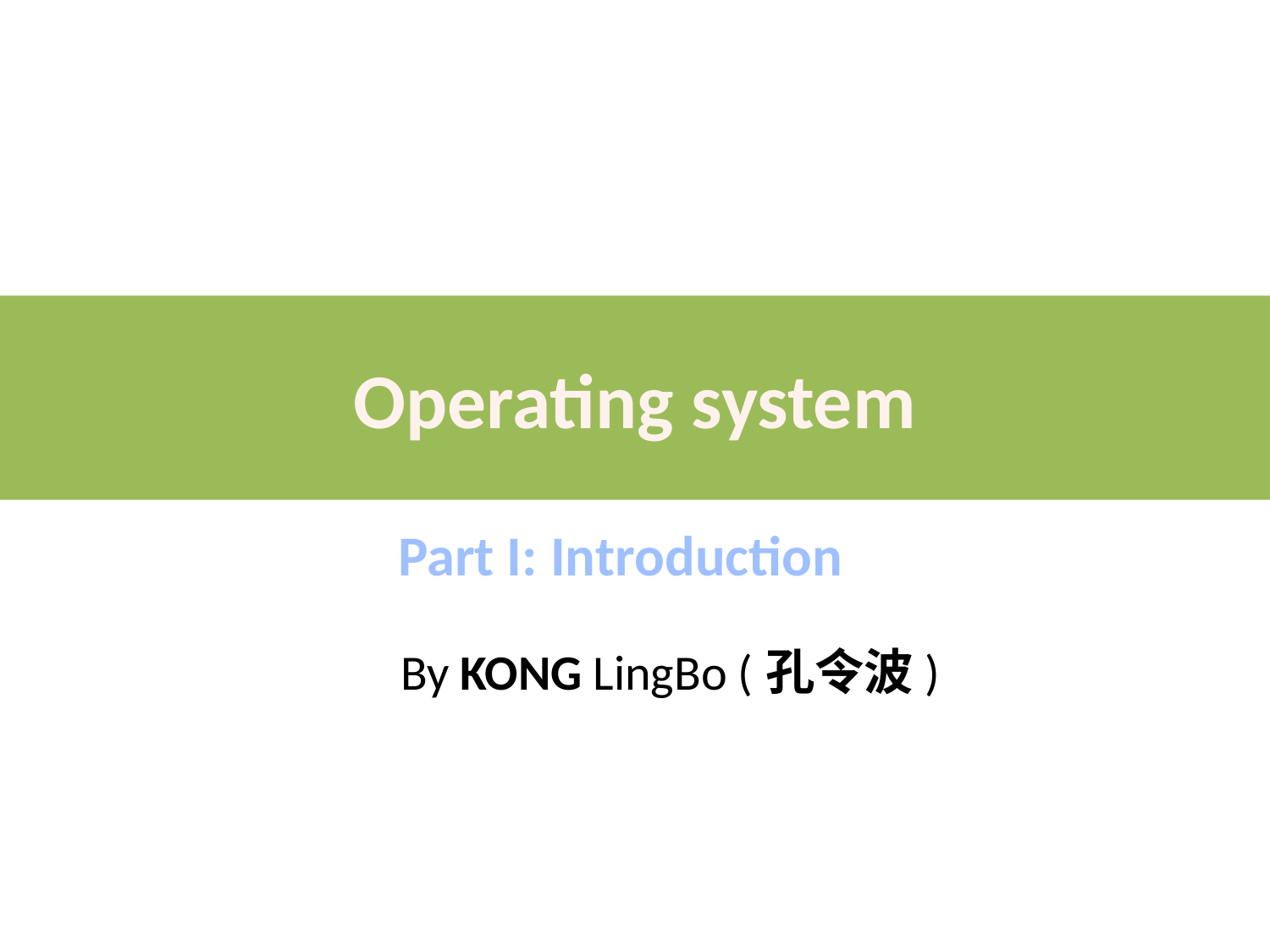

# Operating system
Part I: Introduction
By KONG LingBo (孔令波)